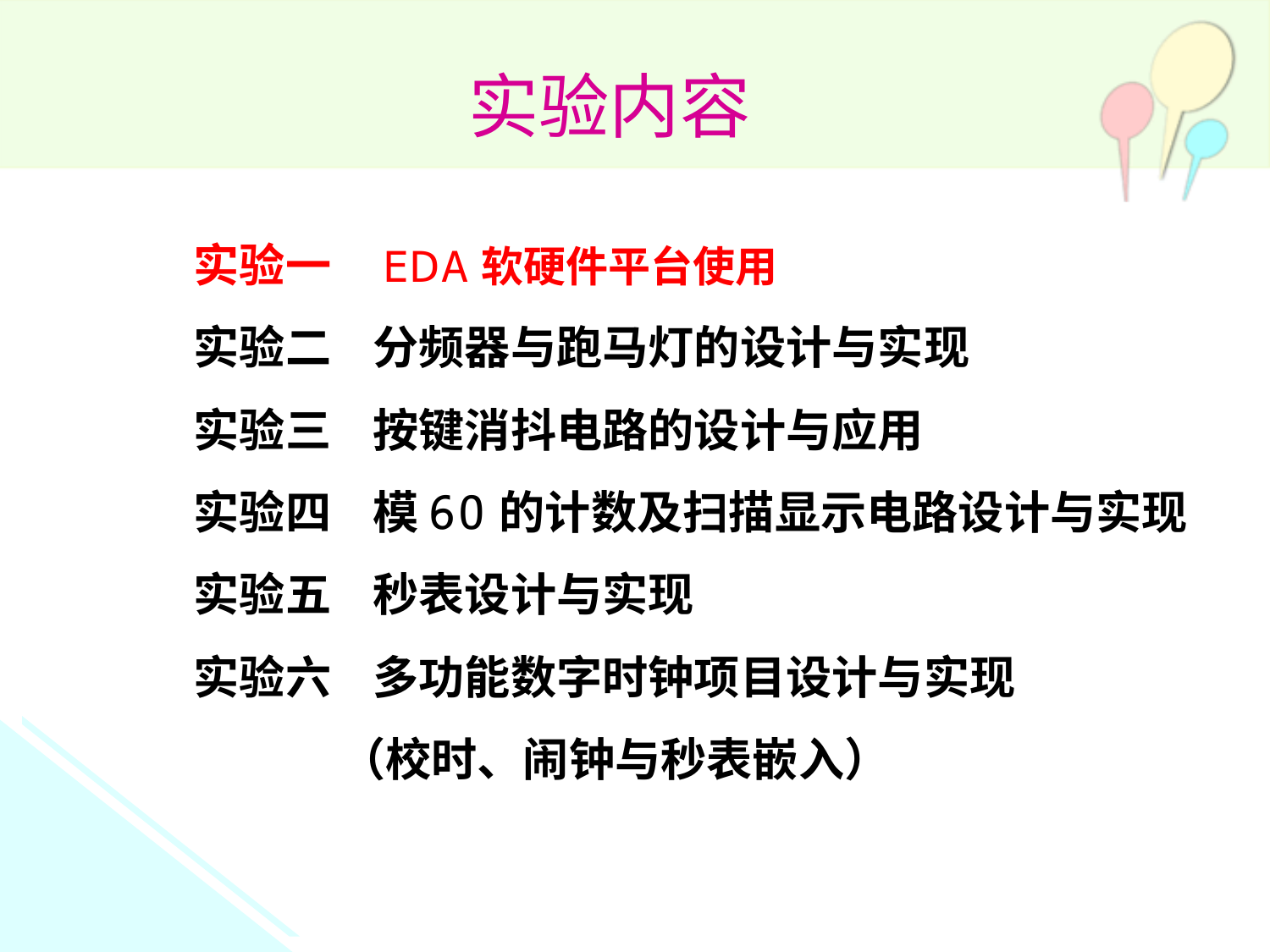

实验内容
实验一    EDA软硬件平台使用
实验二    分频器与跑马灯的设计与实现
实验三    按键消抖电路的设计与应用
实验四    模60的计数及扫描显示电路设计与实现
实验五    秒表设计与实现
实验六    多功能数字时钟项目设计与实现
             （校时、闹钟与秒表嵌入）